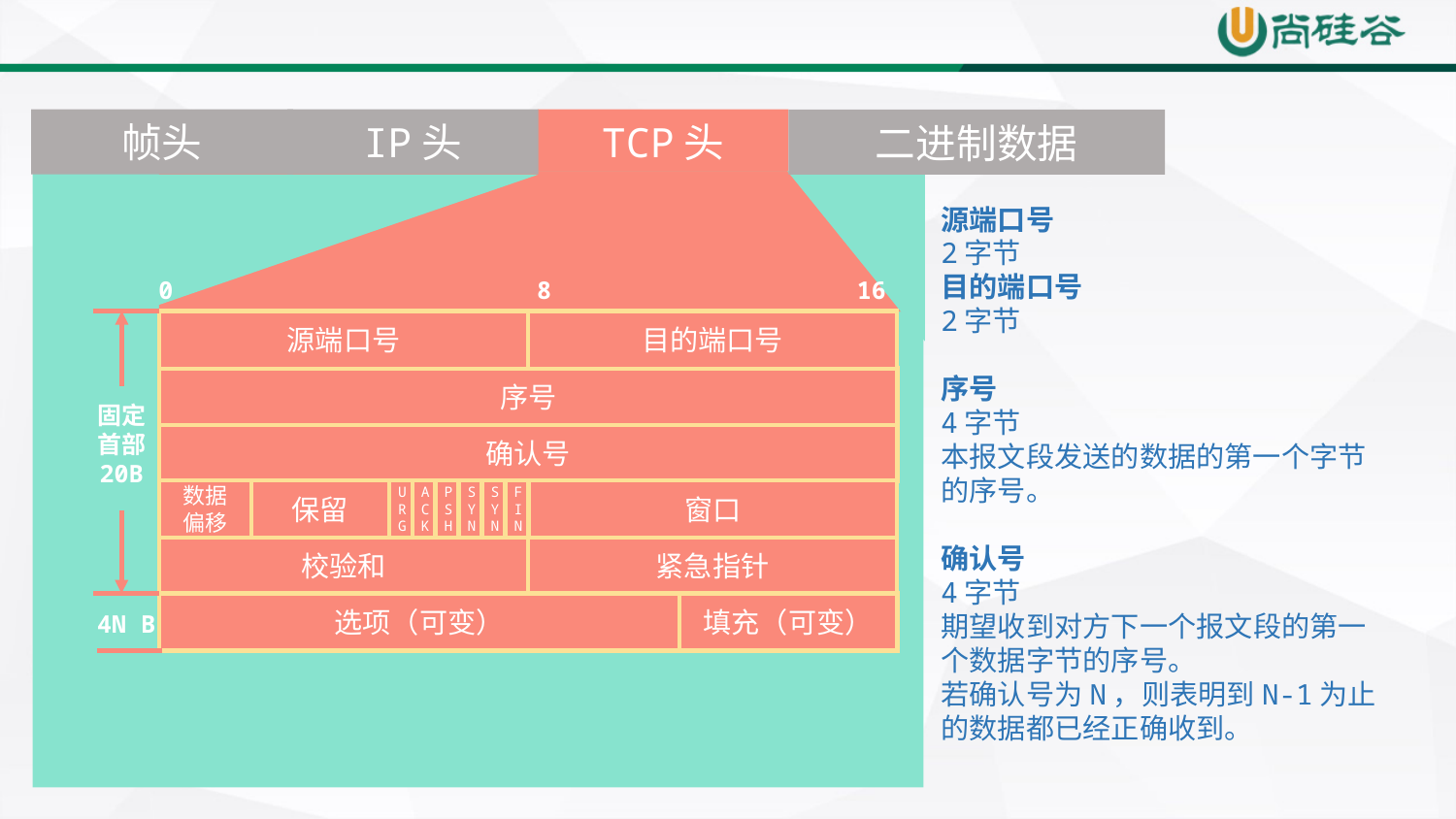

帧头
IP头
TCP头
二进制数据

源端口号
2字节
目的端口号
2字节

序号
4字节
本报文段发送的数据的第一个字节的序号。

确认号
4字节
期望收到对方下一个报文段的第一个数据字节的序号。
若确认号为N，则表明到N-1为止的数据都已经正确收到。
0                         8                     16                      24                         32
源端口号
目的端口号
序号
固定
首部
20B
确认号
数据偏移
保留
URG
ACK
PSH
SYN
SYN
FIN
窗口
校验和
紧急指针
4N B
选项（可变）
填充（可变）